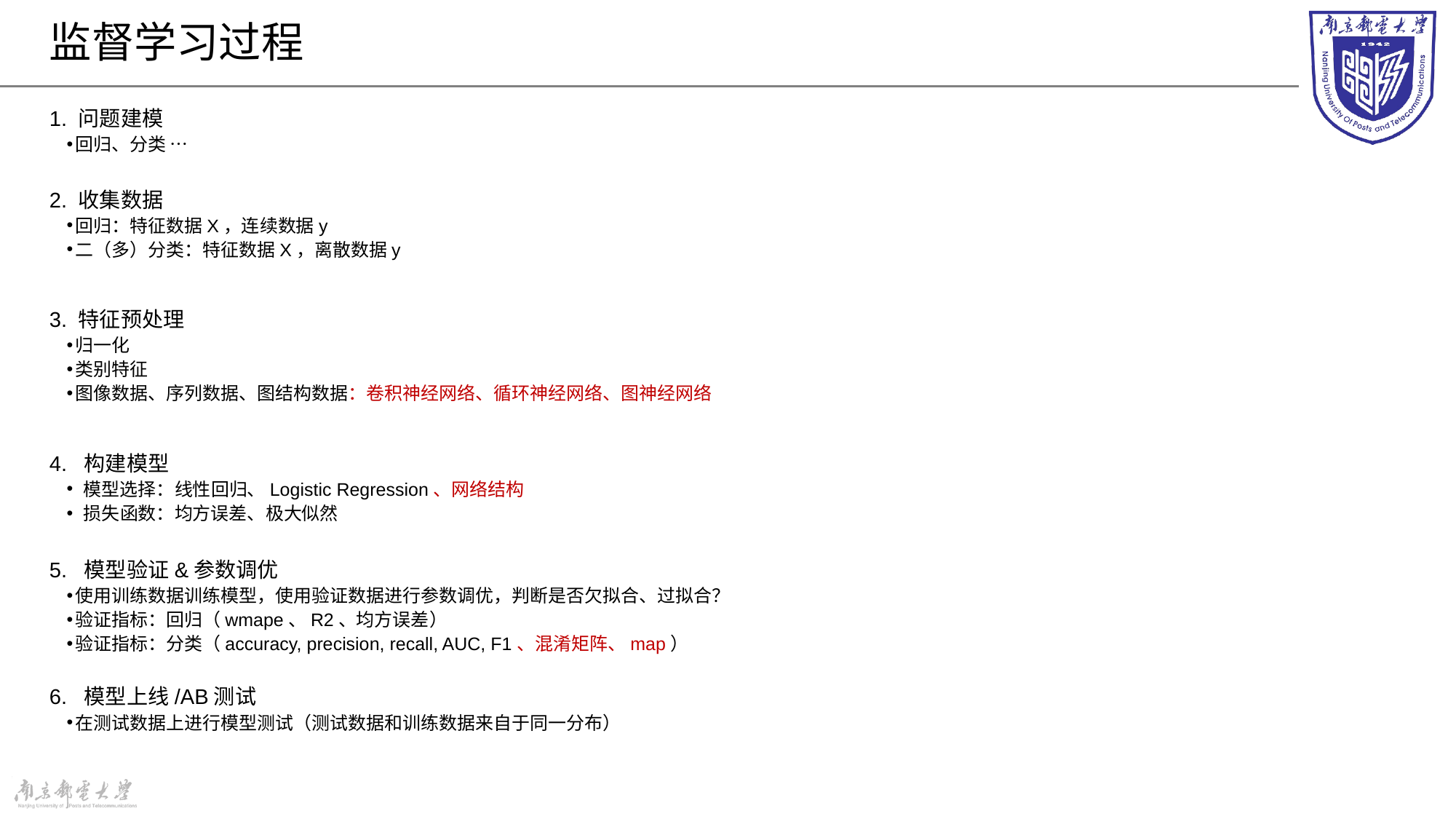

# 监督学习过程
1. 问题建模
回归、分类 …

2. 收集数据
回归：特征数据X，连续数据y
二（多）分类：特征数据X，离散数据y

3. 特征预处理
归一化
类别特征
图像数据、序列数据、图结构数据：卷积神经网络、循环神经网络、图神经网络

4.  构建模型
 模型选择：线性回归、Logistic Regression、网络结构
 损失函数：均方误差、极大似然

5.  模型验证&参数调优
使用训练数据训练模型，使用验证数据进行参数调优，判断是否欠拟合、过拟合？
验证指标：回归（wmape、R2、均方误差）
验证指标：分类（accuracy, precision, recall, AUC, F1、混淆矩阵、map）

6.  模型上线/AB测试
在测试数据上进行模型测试（测试数据和训练数据来自于同一分布）